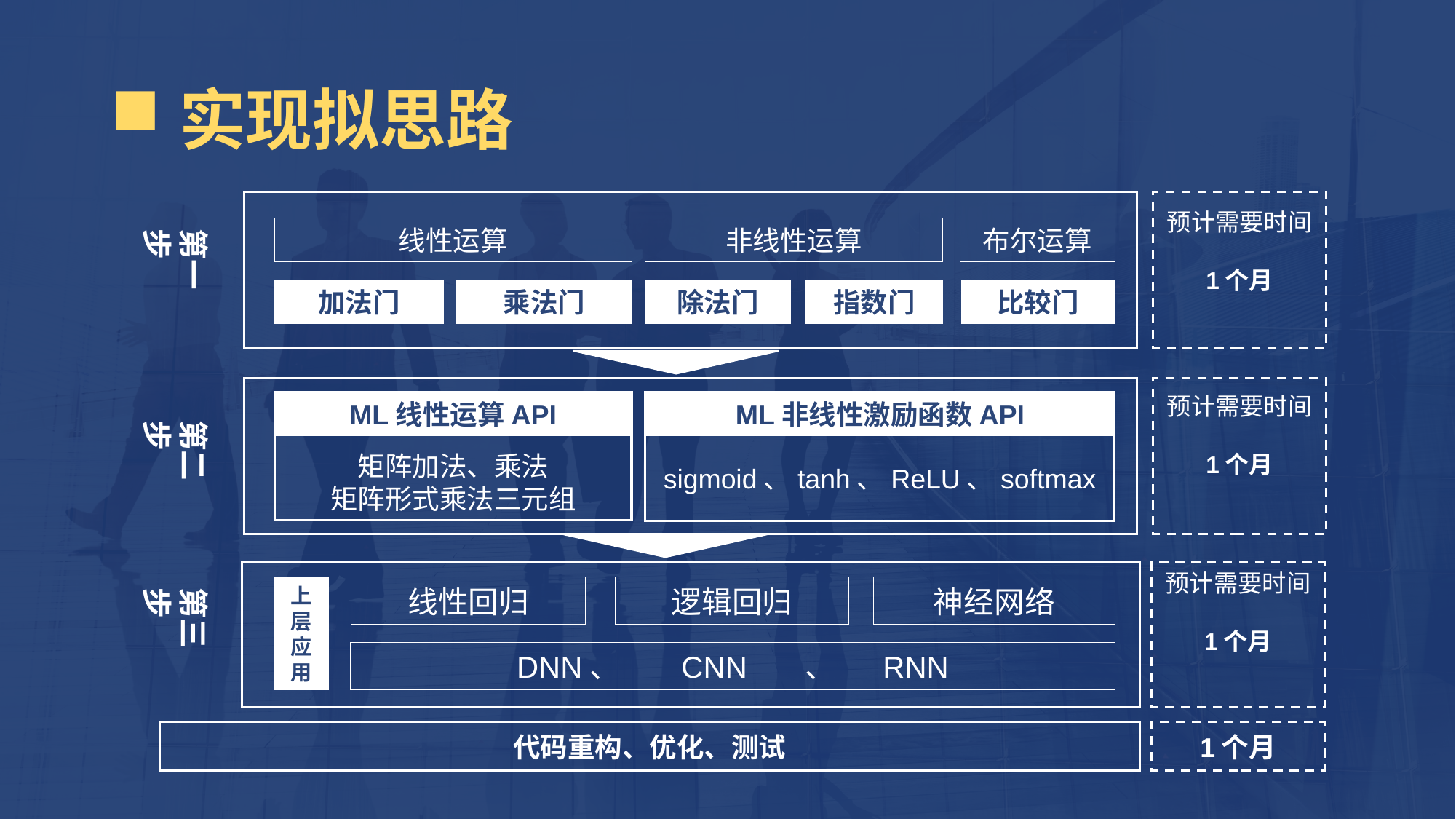

实现拟思路

预计需要时间

1个月
第一步
线性运算
非线性运算
布尔运算

加法门
乘法门
除法门
指数门
比较门

预计需要时间

1个月

ML线性运算API

ML非线性激励函数API
第二步

矩阵加法、乘法
矩阵形式乘法三元组
sigmoid、tanh、ReLU、softmax

预计需要时间

1个月
第三步
上层应用
线性回归
逻辑回归
神经网络
DNN、        CNN      、      RNN
代码重构、优化、测试
1个月